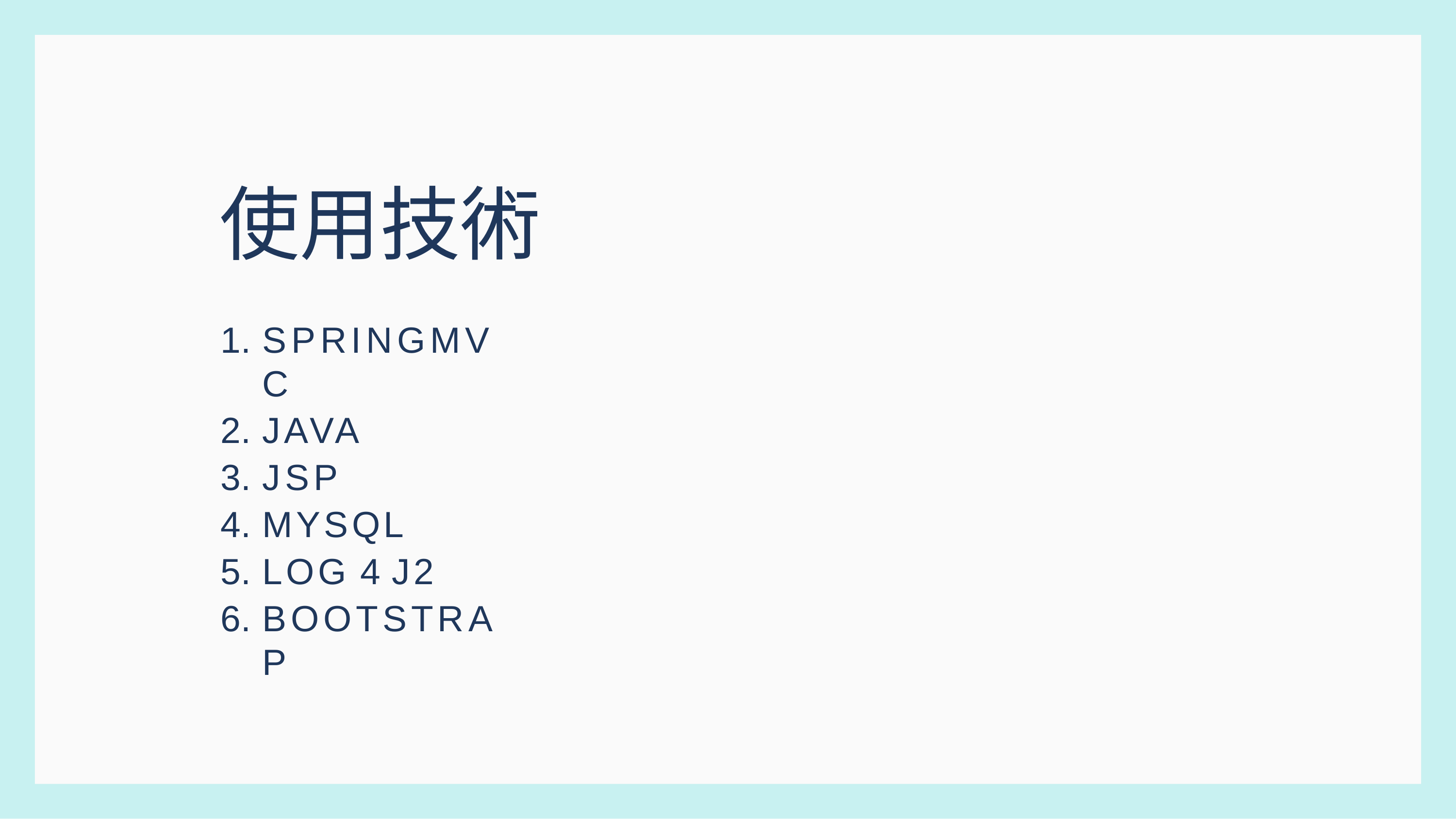

# 使⽤技術
SPRINGMVC
JAVA
JSP
MYSQL
LOG 4 J2
BOOTSTRAP